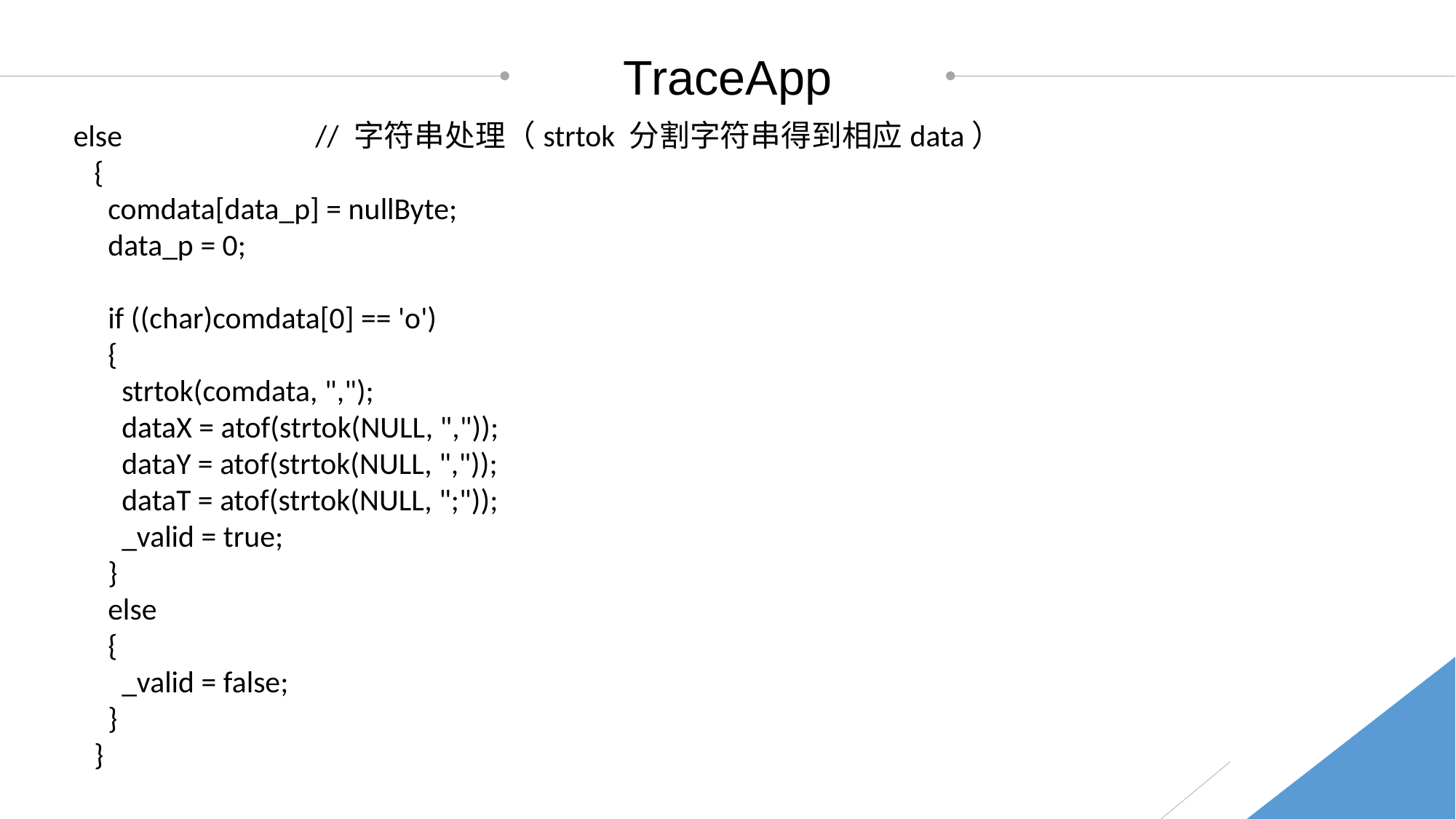

TraceApp
 else                            // 字符串处理（strtok 分割字符串得到相应data）
    {
      comdata[data_p] = nullByte;
      data_p = 0;

      if ((char)comdata[0] == 'o')
      {
        strtok(comdata, ",");
        dataX = atof(strtok(NULL, ","));
        dataY = atof(strtok(NULL, ","));
        dataT = atof(strtok(NULL, ";"));
        _valid = true;
      }
      else
      {
        _valid = false;
      }
    }